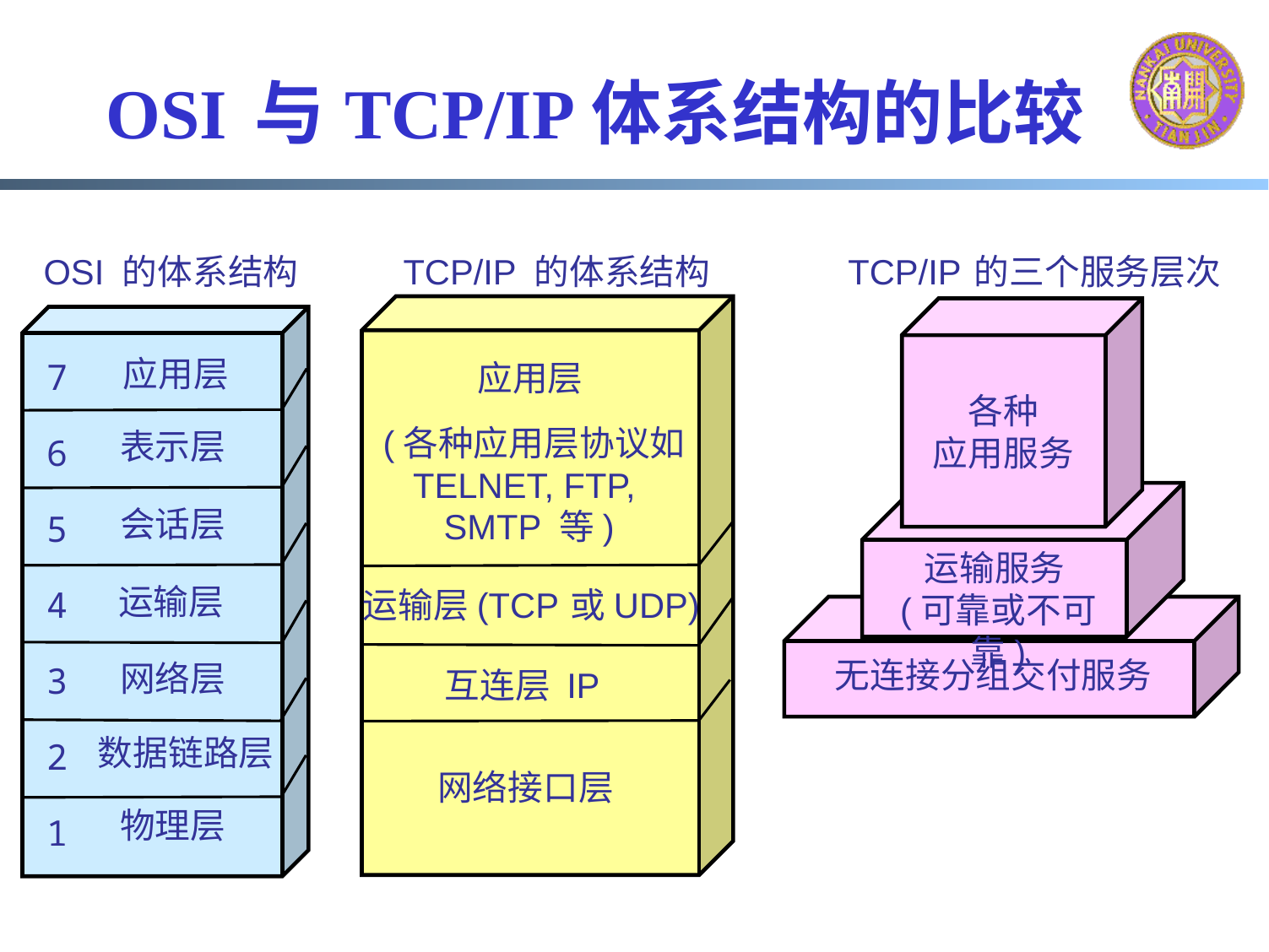

# OSI 与 TCP/IP体系结构的比较
OSI 的体系结构
TCP/IP 的体系结构
TCP/IP 的三个服务层次

各种
应用服务

7
6
5
4
3
2
1
应用层
应用层

 (各种应用层协议如
TELNET, FTP,
SMTP 等)
表示层

会话层

运输服务
(可靠或不可靠)
运输层
运输层(TCP 或 UDP)

无连接分组交付服务
网络层
互连层 IP

数据链路层

网络接口层
物理层